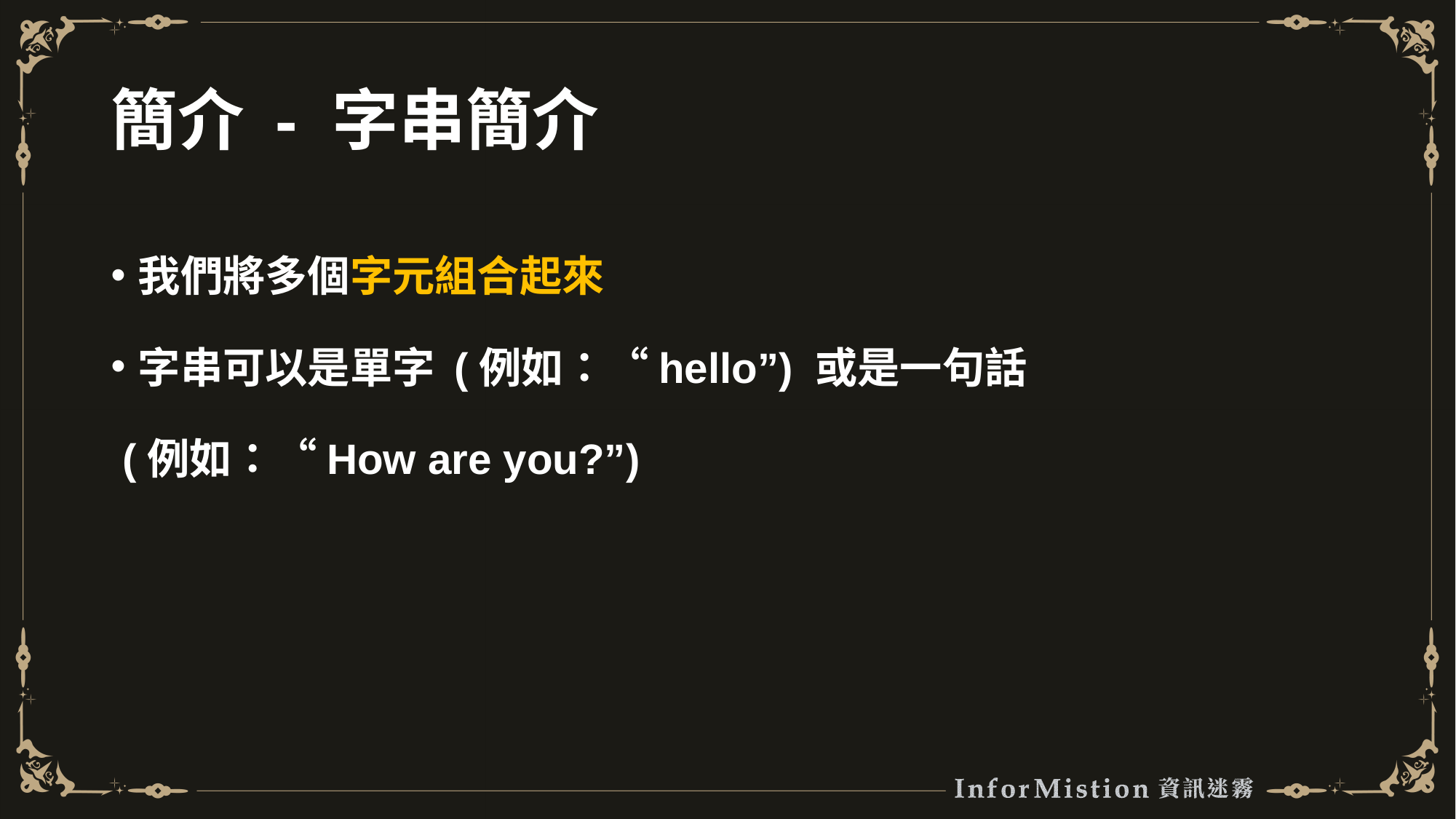

# 簡介 - 字串簡介
我們將多個字元組合起來
字串可以是單字 (例如：“hello”) 或是一句話
 (例如：“How are you?”)